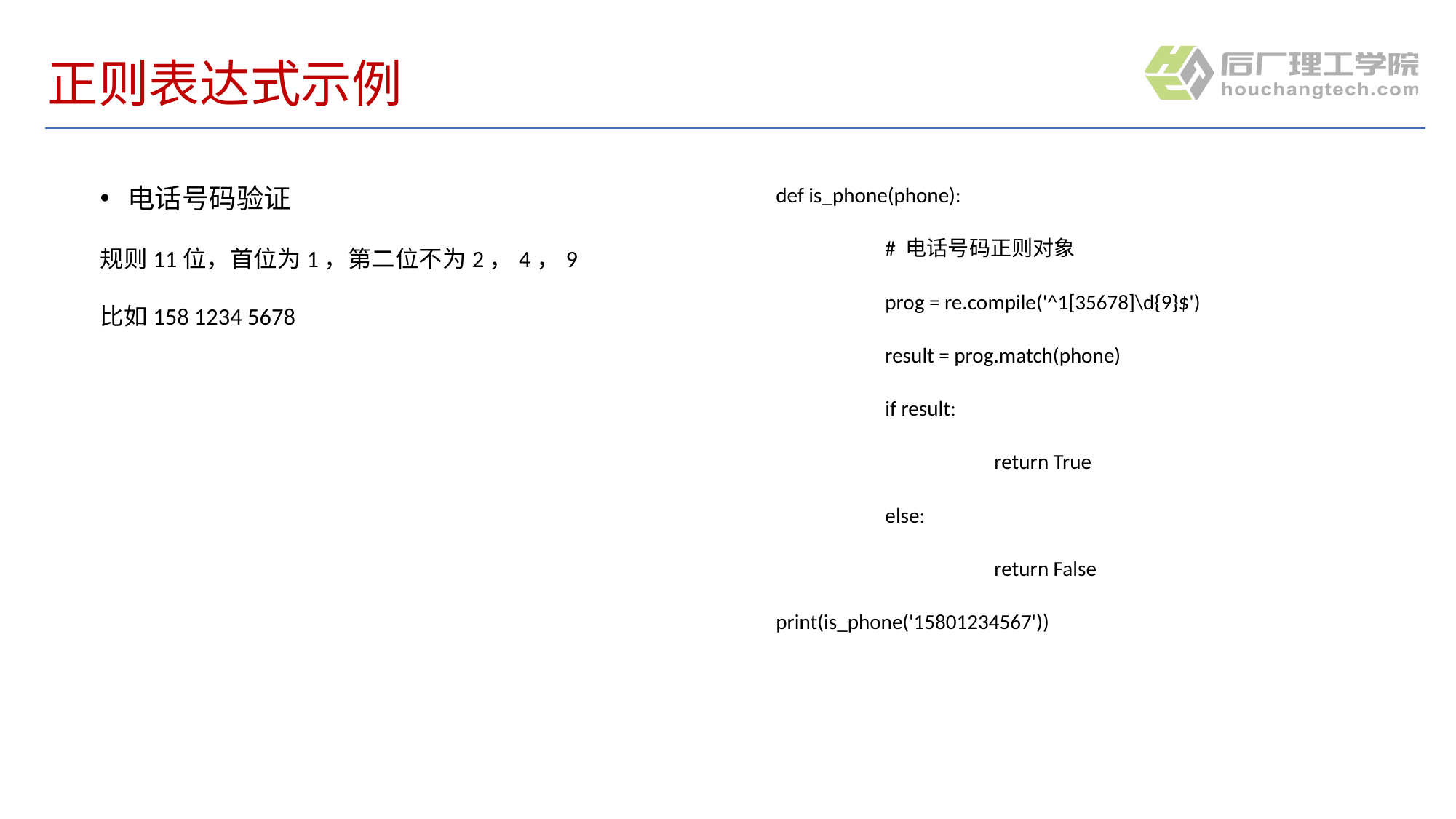

# 正则表达式示例
电话号码验证
规则11位，首位为1，第二位不为2，4，9
比如158 1234 5678

def is_phone(phone):
	# 电话号码正则对象
	prog = re.compile('^1[35678]\d{9}$')
	result = prog.match(phone)
	if result:
		return True
	else:
		return False
print(is_phone('15801234567'))